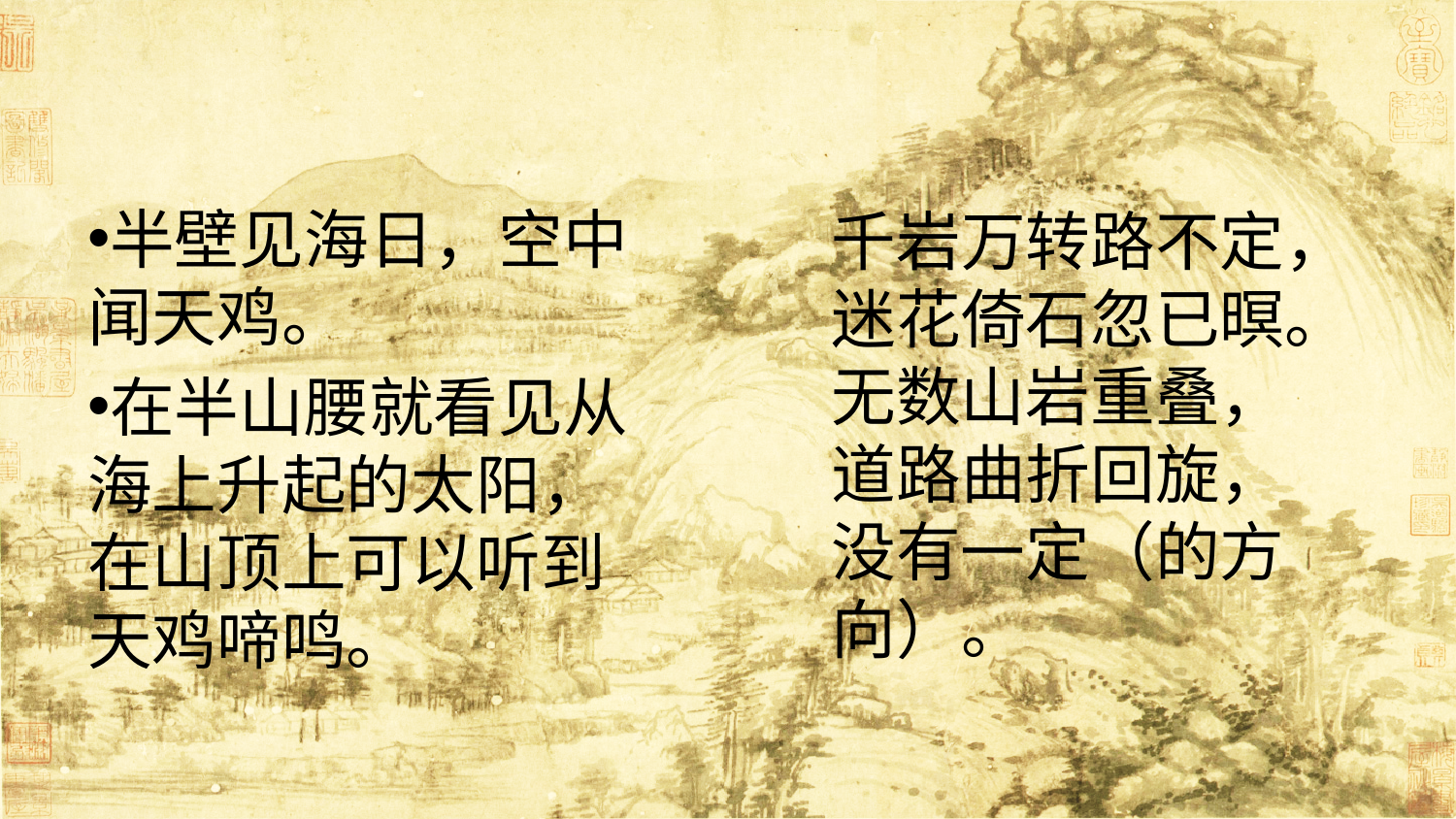

#
半壁见海日，空中闻天鸡。
在半山腰就看见从海上升起的太阳，在山顶上可以听到天鸡啼鸣。
千岩万转路不定，迷花倚石忽已暝。
无数山岩重叠，道路曲折回旋，没有一定（的方向）。